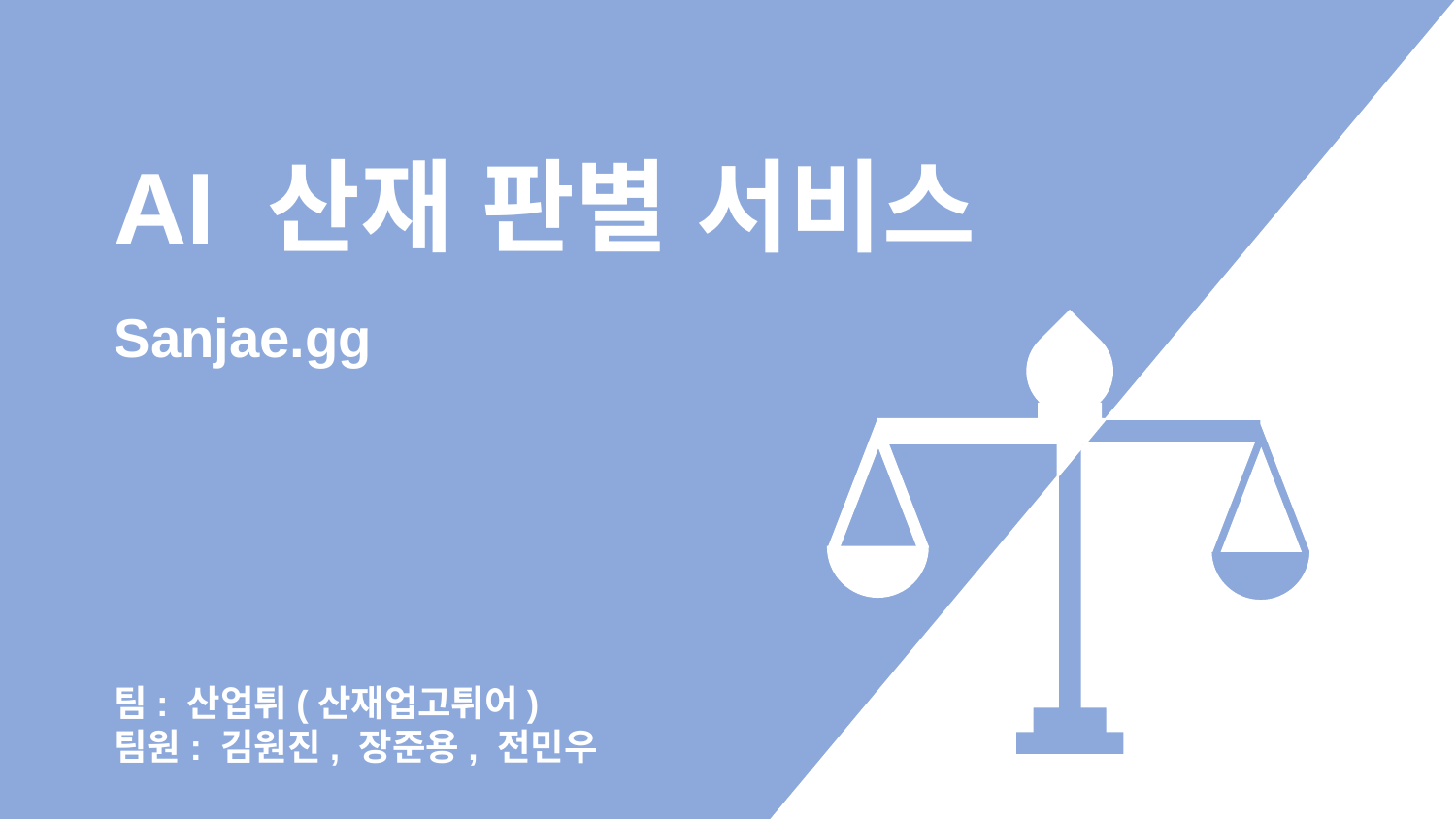

AI 산재 판별 서비스
Sanjae.gg
팀: 산업튀(산재업고튀어)
팀원: 김원진, 장준용, 전민우